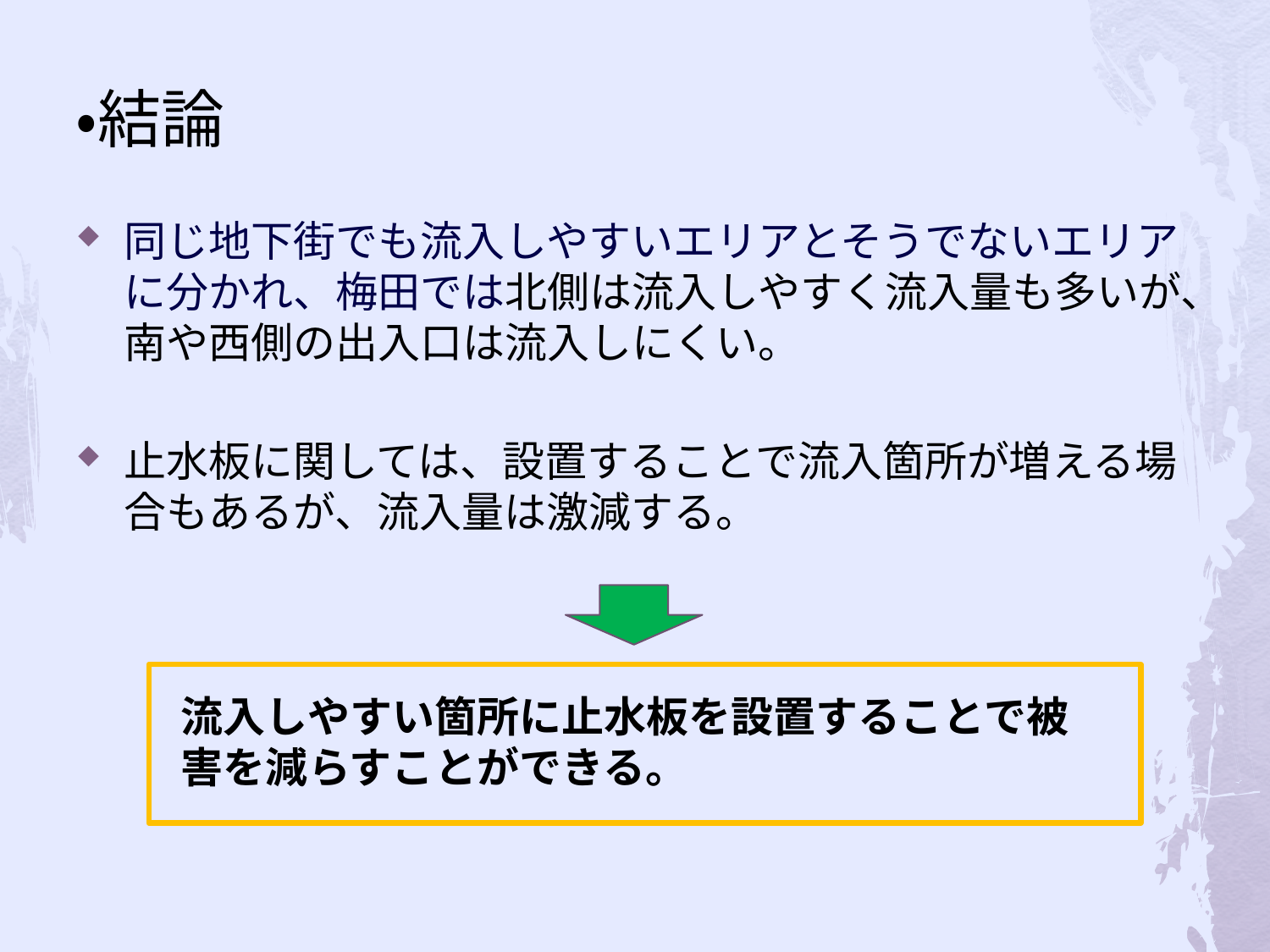

# ・結論
同じ地下街でも流入しやすいエリアとそうでないエリアに分かれ、梅田では北側は流入しやすく流入量も多いが、南や西側の出入口は流入しにくい。

止水板に関しては、設置することで流入箇所が増える場合もあるが、流入量は激減する。

流入しやすい箇所に止水板を設置することで被害を減らすことができる。